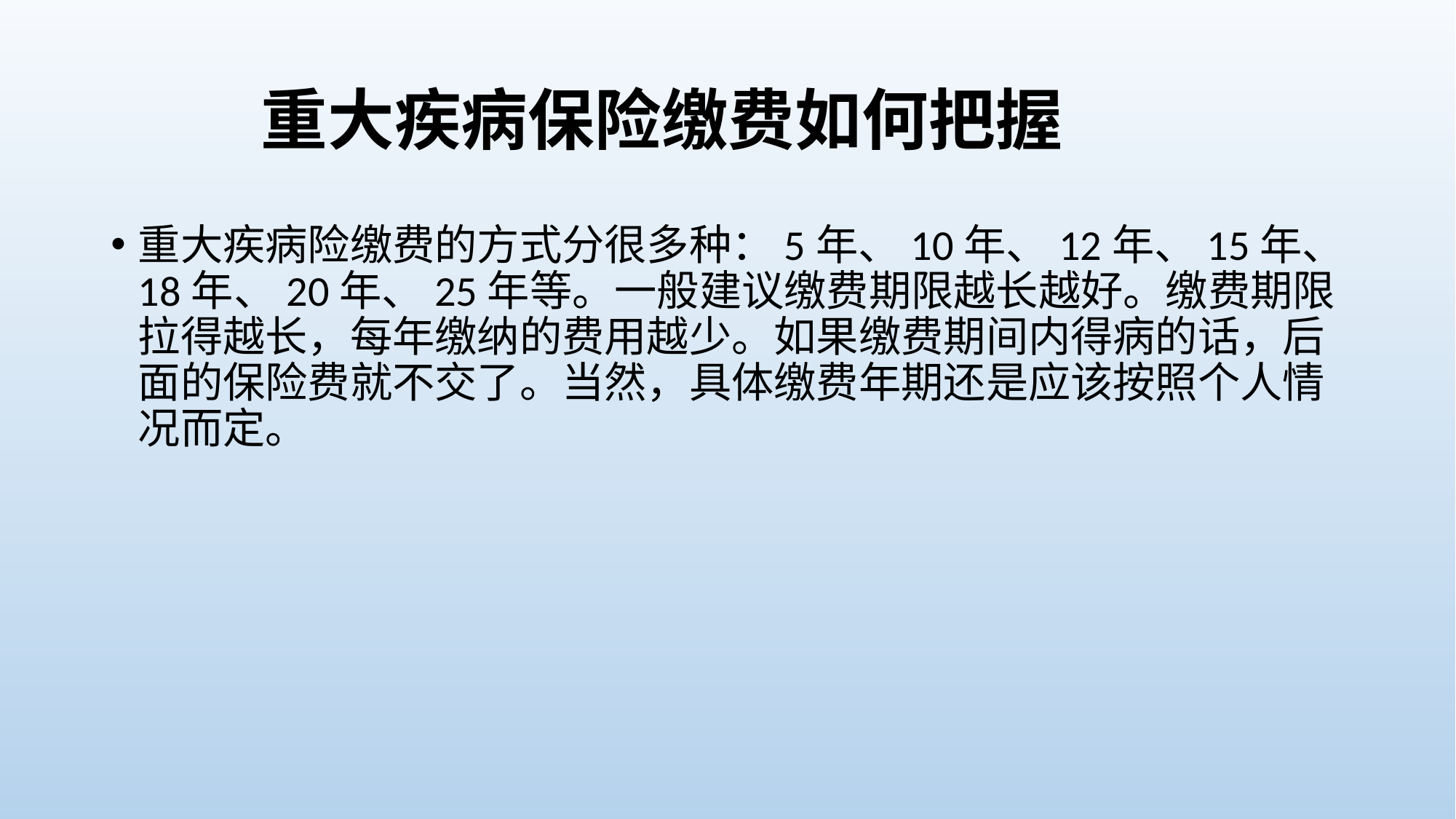

# 重大疾病保险缴费如何把握
重大疾病险缴费的方式分很多种：5年、10年、12年、15年、18年、20年、25年等。一般建议缴费期限越长越好。缴费期限拉得越长，每年缴纳的费用越少。如果缴费期间内得病的话，后面的保险费就不交了。当然，具体缴费年期还是应该按照个人情况而定。